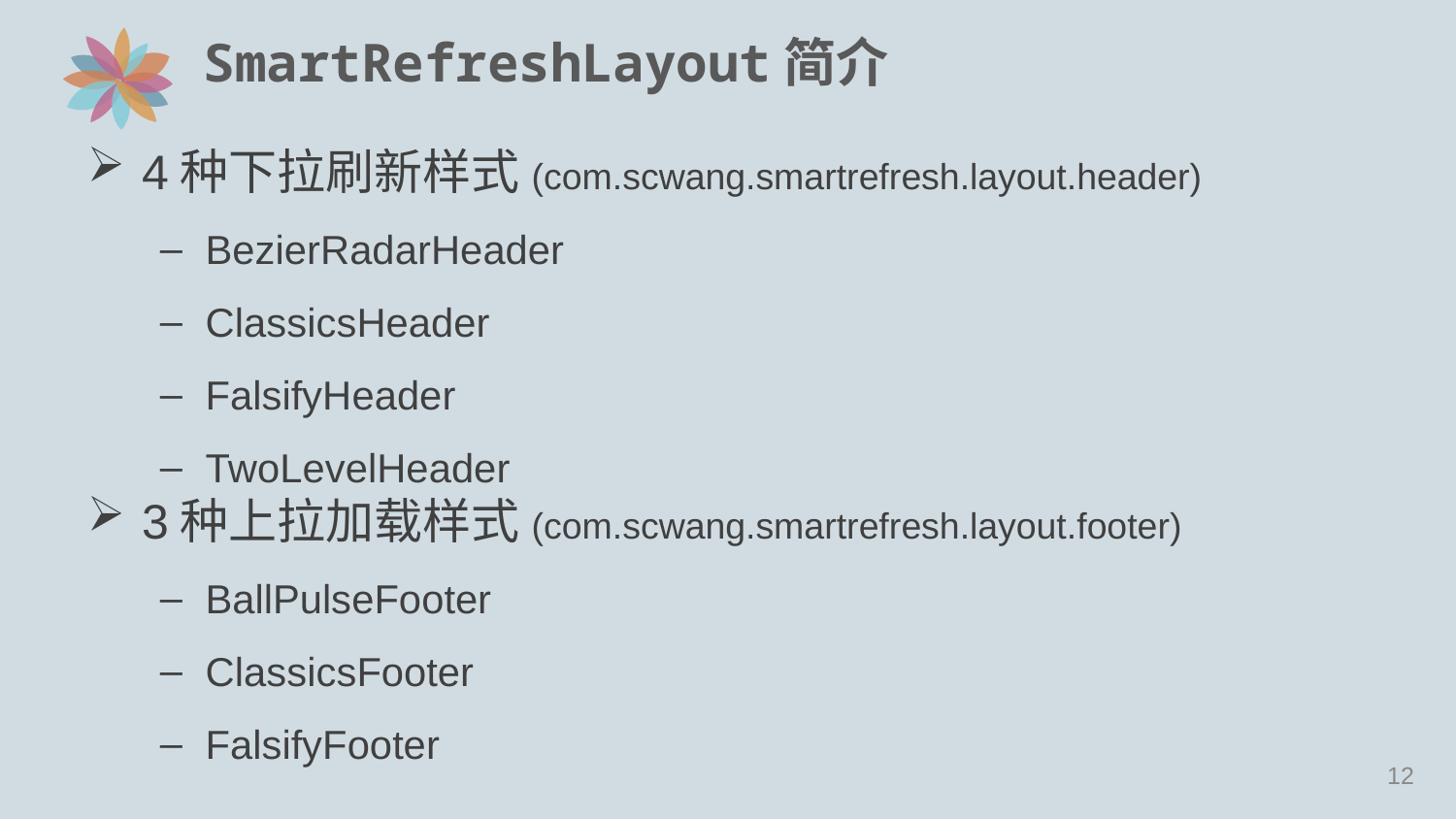

# SmartRefreshLayout简介
4种下拉刷新样式(com.scwang.smartrefresh.layout.header)
BezierRadarHeader
ClassicsHeader
FalsifyHeader
TwoLevelHeader
3种上拉加载样式(com.scwang.smartrefresh.layout.footer)
BallPulseFooter
ClassicsFooter
FalsifyFooter
12